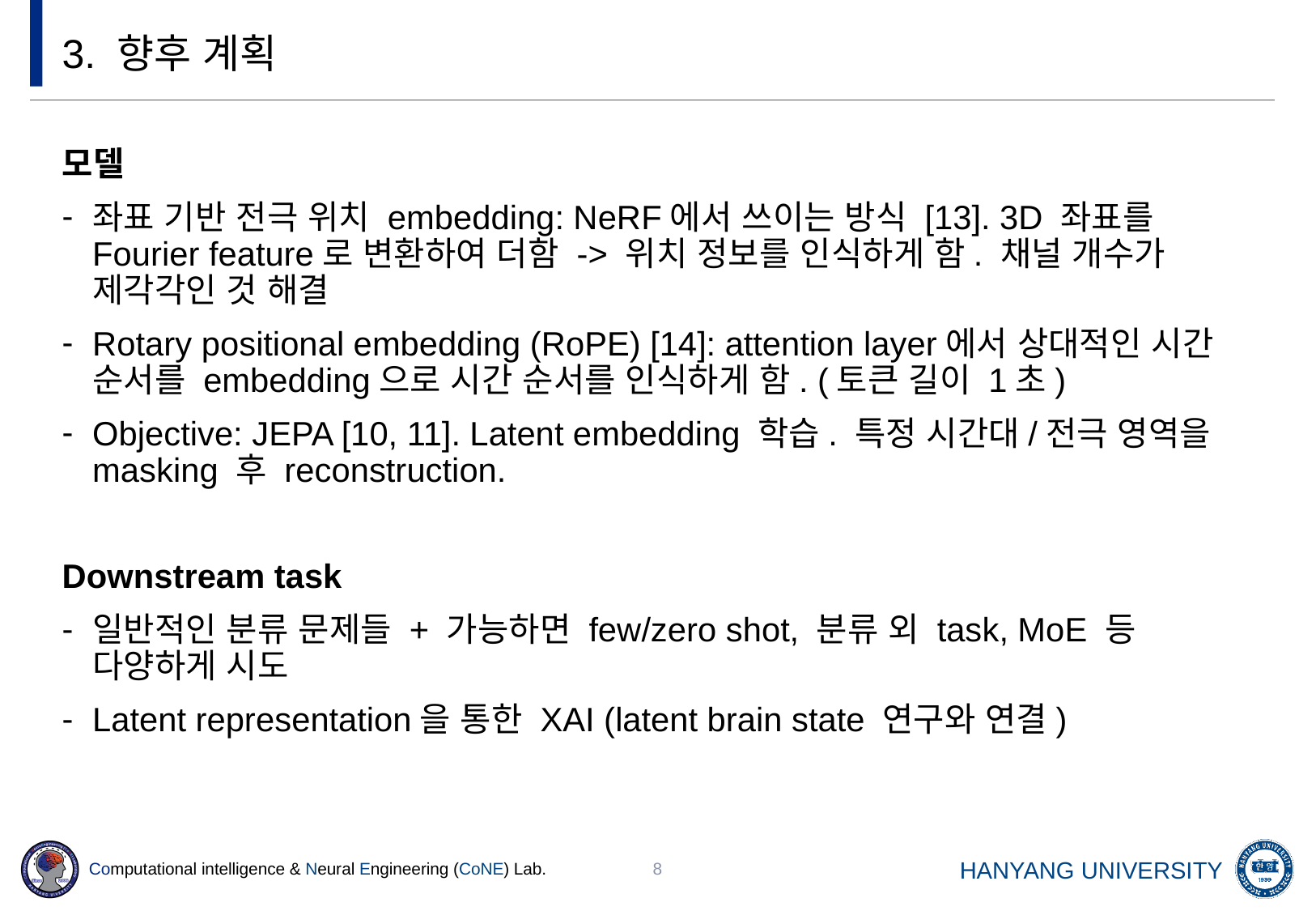

# 3. 향후 계획
모델
좌표 기반 전극 위치 embedding: NeRF에서 쓰이는 방식 [13]. 3D 좌표를 Fourier feature로 변환하여 더함 -> 위치 정보를 인식하게 함. 채널 개수가 제각각인 것 해결
Rotary positional embedding (RoPE) [14]: attention layer에서 상대적인 시간 순서를 embedding으로 시간 순서를 인식하게 함. (토큰 길이 1초)
Objective: JEPA [10, 11]. Latent embedding 학습. 특정 시간대/전극 영역을 masking 후 reconstruction.

Downstream task
일반적인 분류 문제들 + 가능하면 few/zero shot, 분류 외 task, MoE 등 다양하게 시도
Latent representation을 통한 XAI (latent brain state 연구와 연결)

8